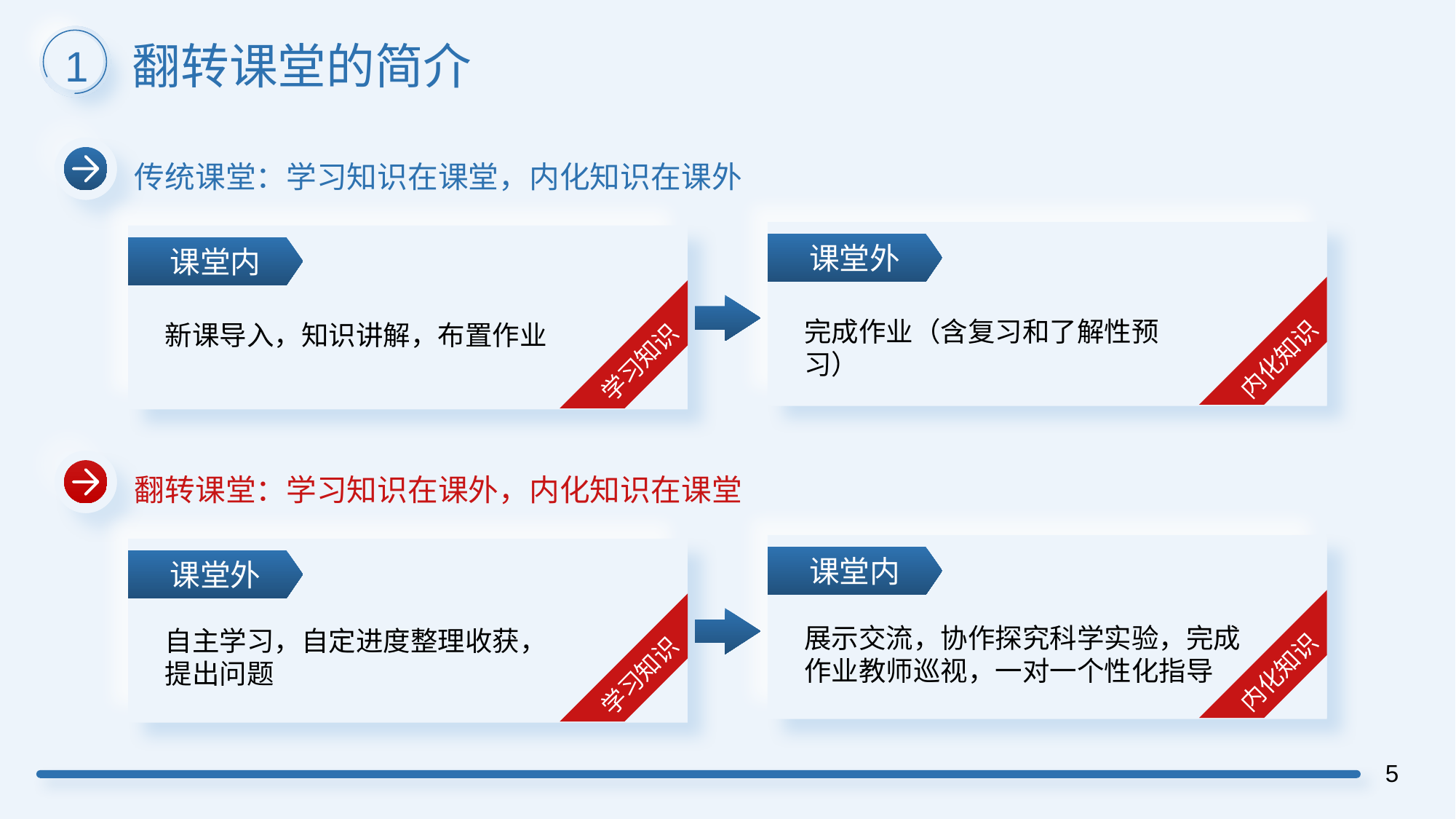

翻转课堂的简介
1

传统课堂：学习知识在课堂，内化知识在课外

课堂外

完成作业（含复习和了解性预习）
内化知识

课堂内

新课导入，知识讲解，布置作业
学习知识

翻转课堂：学习知识在课外，内化知识在课堂

课堂内

展示交流，协作探究科学实验，完成作业教师巡视，一对一个性化指导
内化知识

课堂外

自主学习，自定进度整理收获，提出问题
学习知识